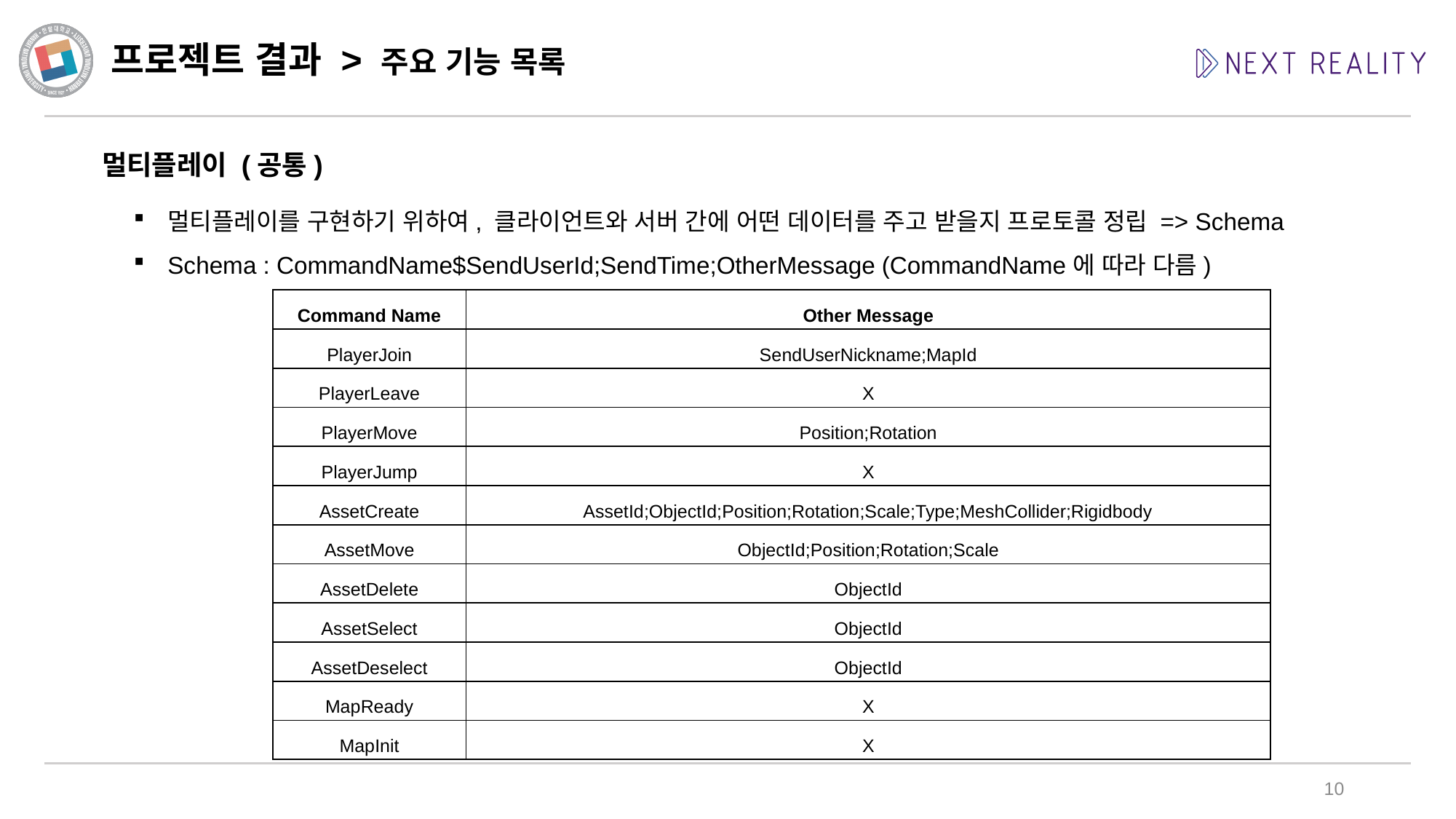

# 프로젝트 결과 > 주요 기능 목록
멀티플레이 (공통)
멀티플레이를 구현하기 위하여, 클라이언트와 서버 간에 어떤 데이터를 주고 받을지 프로토콜 정립 => Schema
Schema : CommandName$SendUserId;SendTime;OtherMessage (CommandName에 따라 다름)

| Command Name | Other Message |
| --- | --- |
| PlayerJoin | SendUserNickname;MapId |
| PlayerLeave | X |
| PlayerMove | Position;Rotation |
| PlayerJump | X |
| AssetCreate | AssetId;ObjectId;Position;Rotation;Scale;Type;MeshCollider;Rigidbody |
| AssetMove | ObjectId;Position;Rotation;Scale |
| AssetDelete | ObjectId |
| AssetSelect | ObjectId |
| AssetDeselect | ObjectId |
| MapReady | X |
| MapInit | X |
10